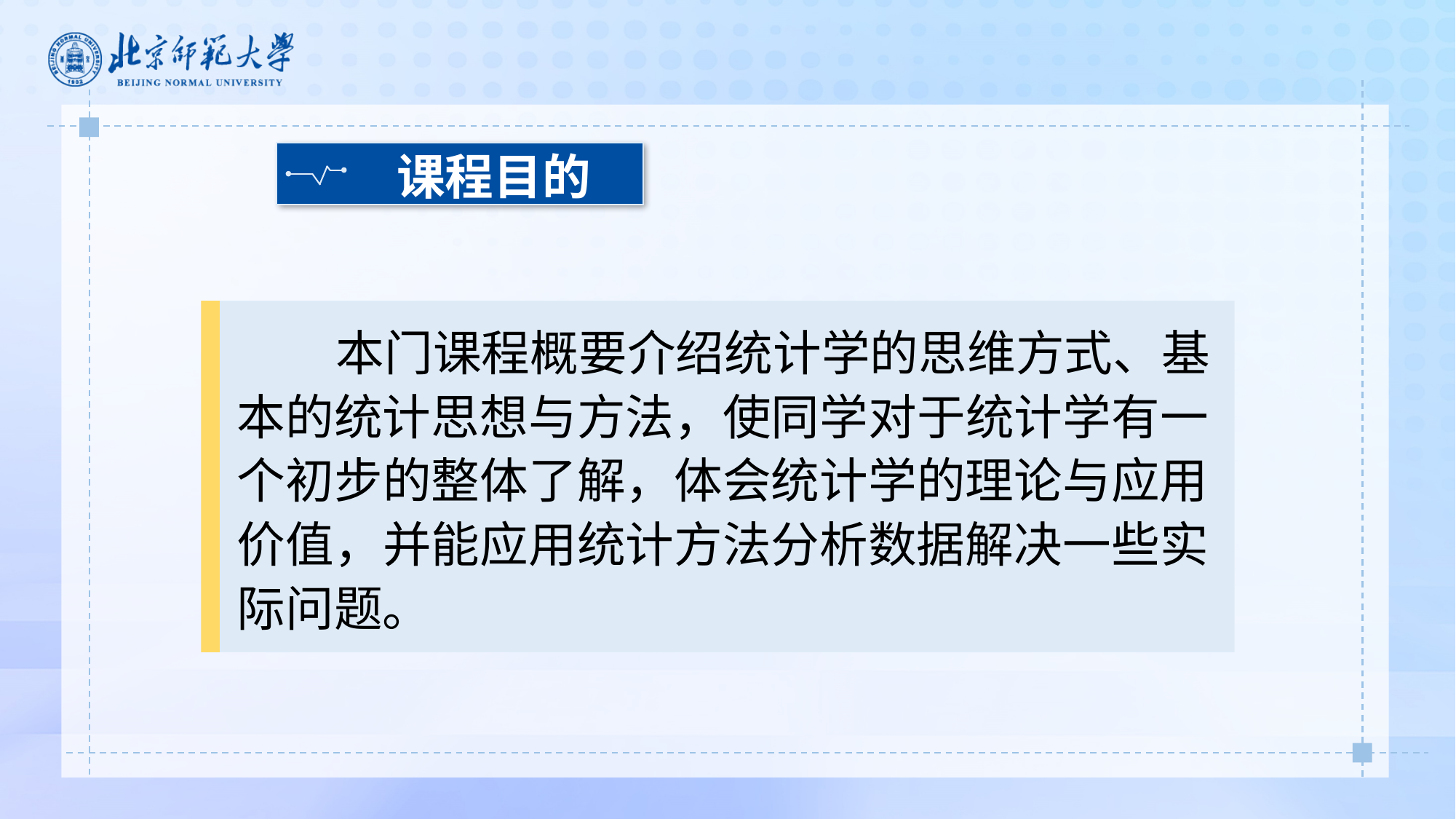

课程目的

        本门课程概要介绍统计学的思维方式、基本的统计思想与方法，使同学对于统计学有一个初步的整体了解，体会统计学的理论与应用价值，并能应用统计方法分析数据解决一些实际问题。